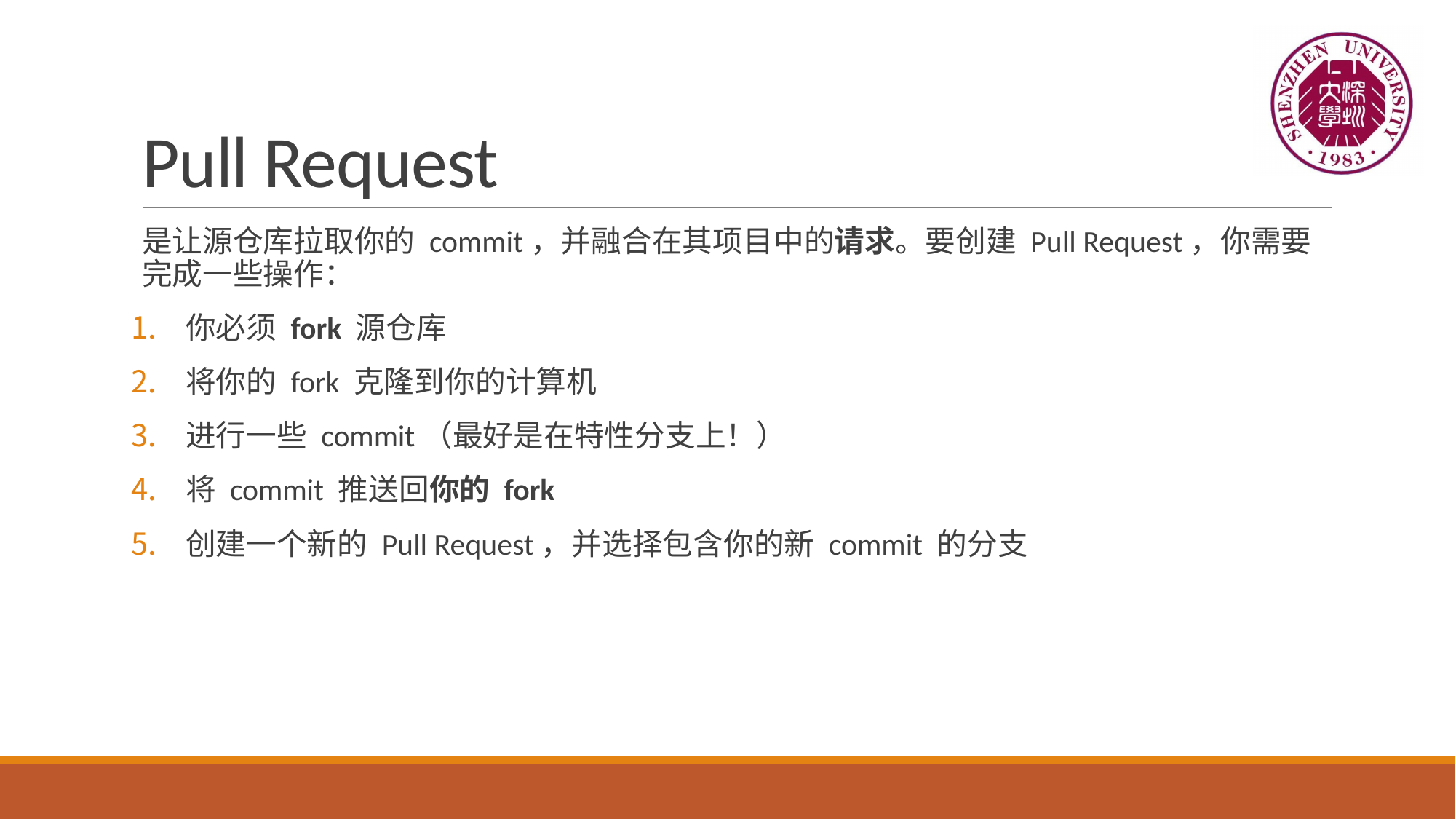

# Pull Request
是让源仓库拉取你的 commit，并融合在其项目中的请求。要创建 Pull Request，你需要完成一些操作：
你必须 fork 源仓库
将你的 fork 克隆到你的计算机
进行一些 commit（最好是在特性分支上！）
将 commit 推送回你的 fork
创建一个新的 Pull Request，并选择包含你的新 commit 的分支